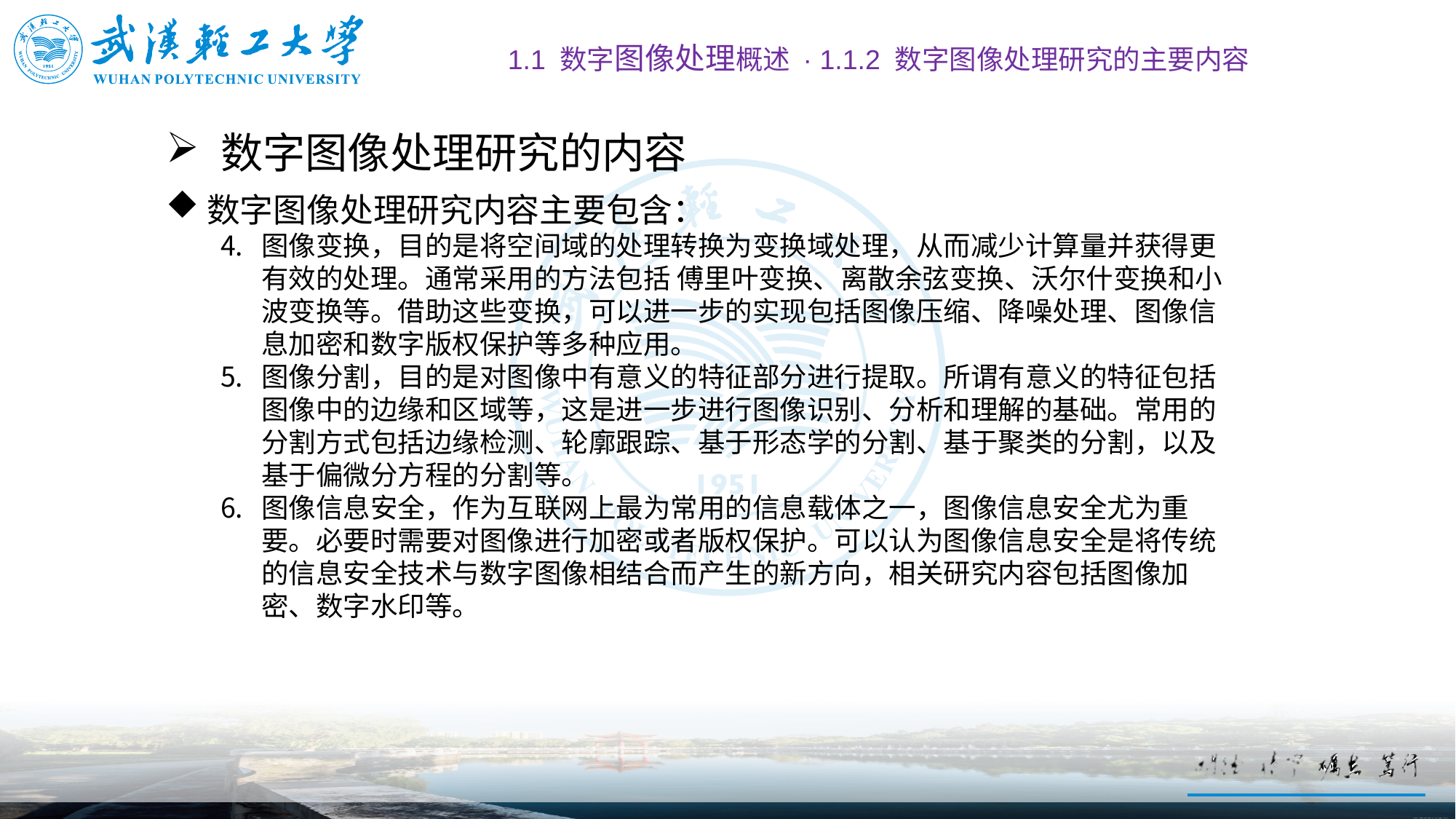

1.1 数字图像处理概述 · 1.1.2 数字图像处理研究的主要内容
# 数字图像处理研究的内容
数字图像处理研究内容主要包含：
图像变换，目的是将空间域的处理转换为变换域处理，从而减少计算量并获得更有效的处理。通常采用的方法包括 傅里叶变换、离散余弦变换、沃尔什变换和小波变换等。借助这些变换，可以进一步的实现包括图像压缩、降噪处理、图像信息加密和数字版权保护等多种应用。
图像分割，目的是对图像中有意义的特征部分进行提取。所谓有意义的特征包括图像中的边缘和区域等，这是进一步进行图像识别、分析和理解的基础。常用的分割方式包括边缘检测、轮廓跟踪、基于形态学的分割、基于聚类的分割，以及基于偏微分方程的分割等。
图像信息安全，作为互联网上最为常用的信息载体之一，图像信息安全尤为重要。必要时需要对图像进行加密或者版权保护。可以认为图像信息安全是将传统的信息安全技术与数字图像相结合而产生的新方向，相关研究内容包括图像加密、数字水印等。